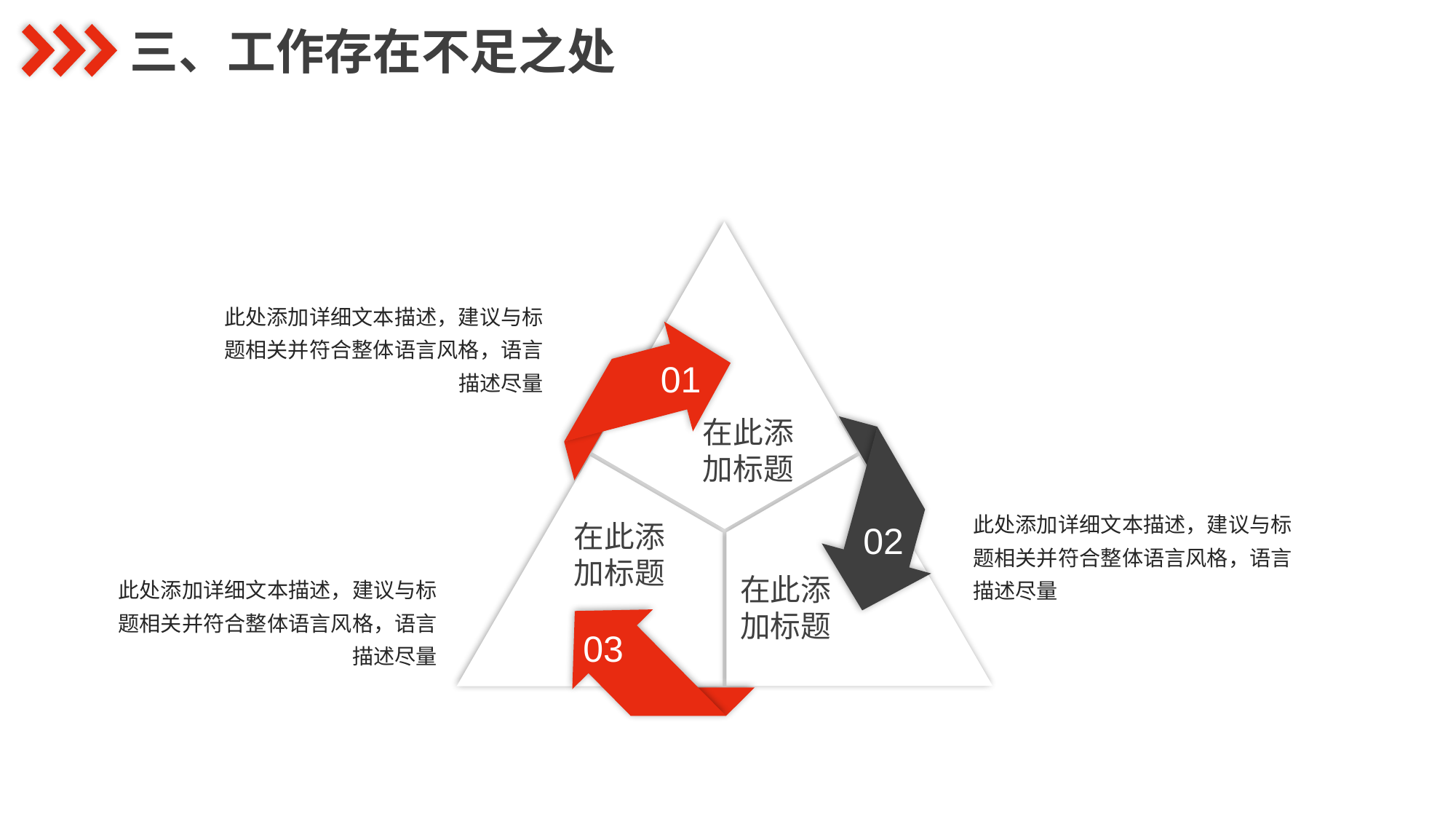

三、工作存在不足之处

此处添加详细文本描述，建议与标题相关并符合整体语言风格，语言描述尽量

01

在此添加标题

此处添加详细文本描述，建议与标题相关并符合整体语言风格，语言描述尽量
在此添加标题
02
此处添加详细文本描述，建议与标题相关并符合整体语言风格，语言描述尽量
在此添加标题

03